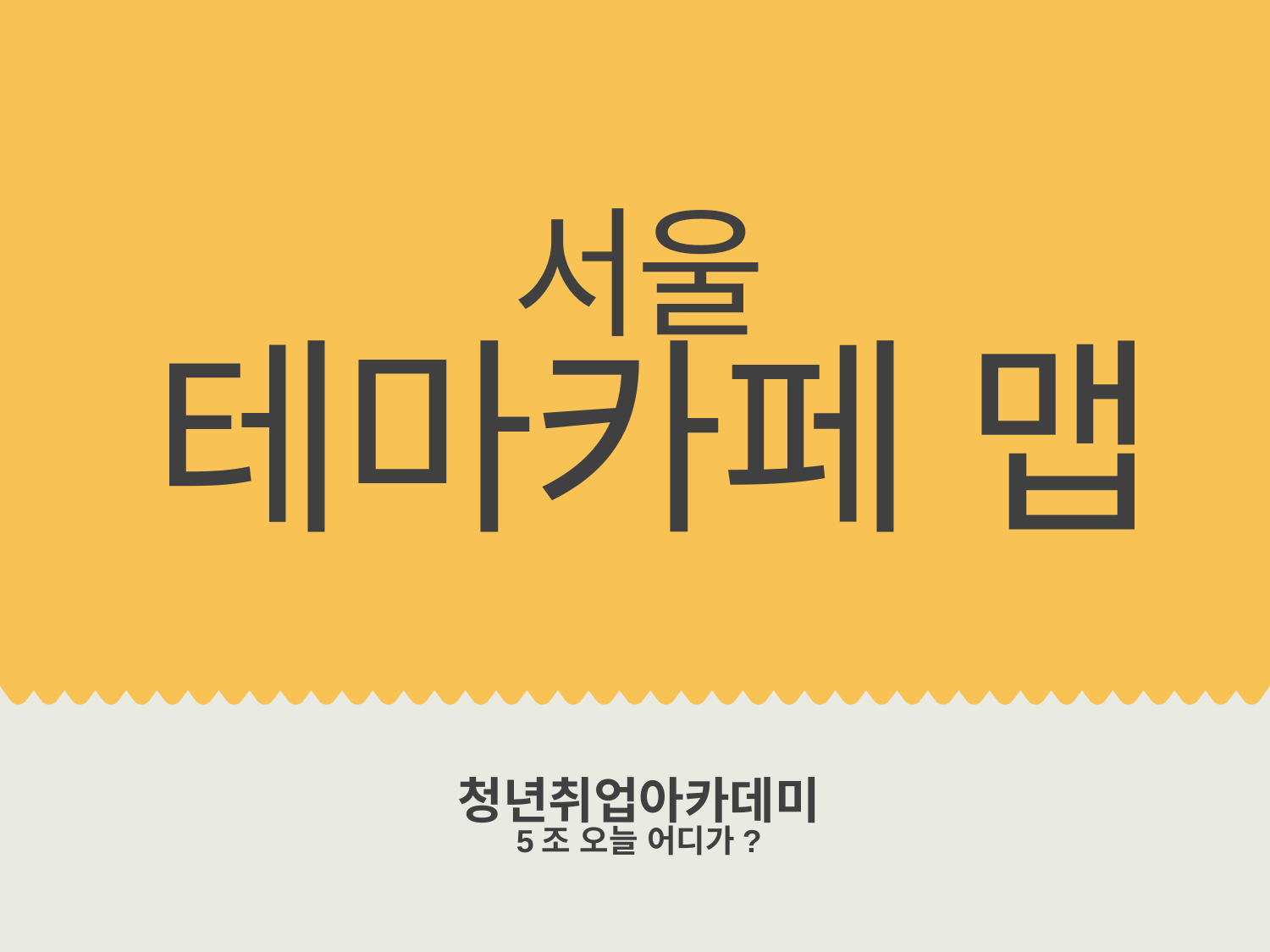

서울
테마카페 맵
청년취업아카데미
5조 오늘 어디가?